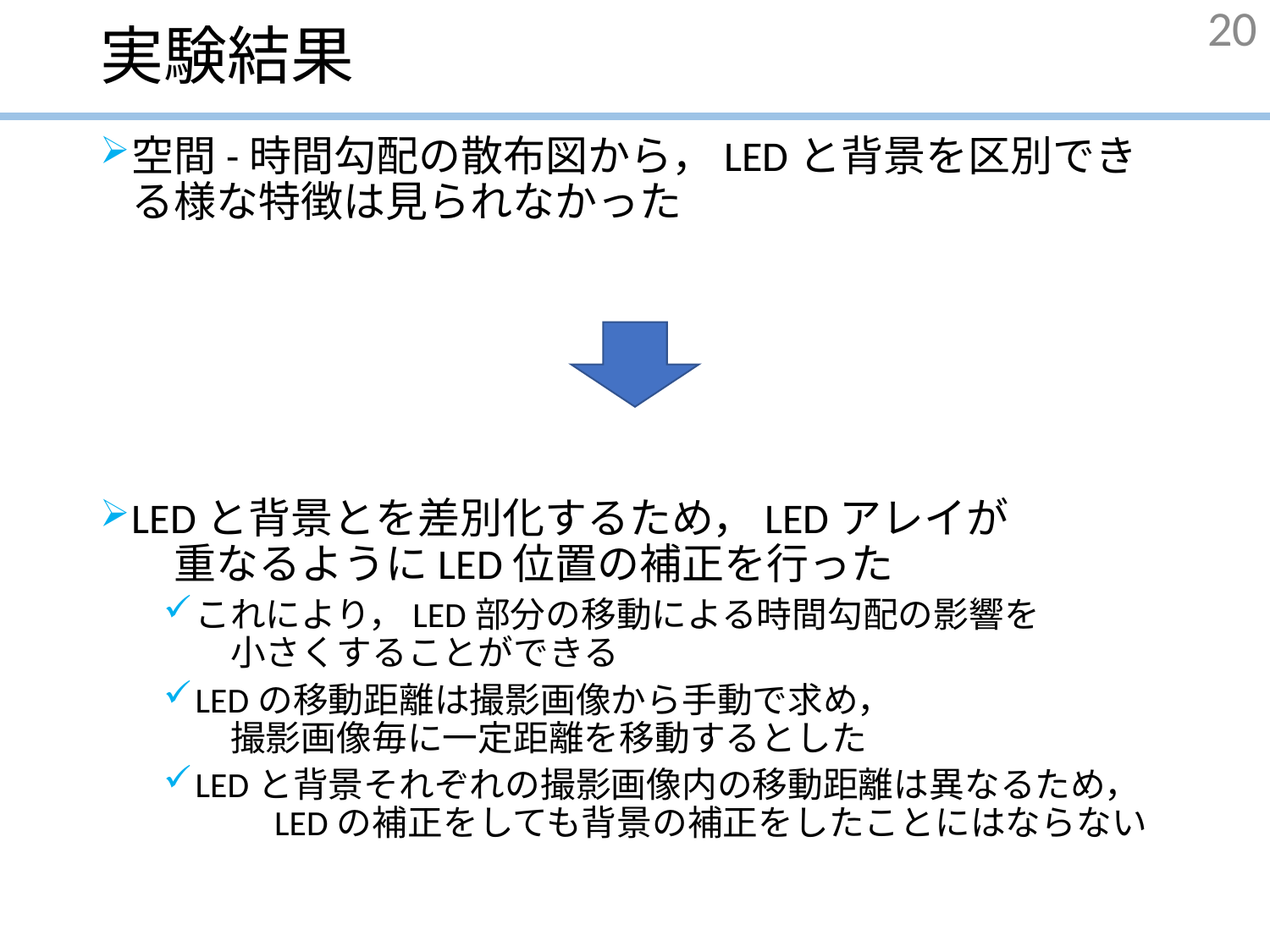

# 実験結果
20
空間-時間勾配の散布図から，LEDと背景を区別できる様な特徴は見られなかった

LEDと背景とを差別化するため，LEDアレイが　　　　重なるようにLED位置の補正を行った
これにより，LED部分の移動による時間勾配の影響を　　　　小さくすることができる
LEDの移動距離は撮影画像から手動で求め，　　　　　　　　撮影画像毎に一定距離を移動するとした
LEDと背景それぞれの撮影画像内の移動距離は異なるため，　　LEDの補正をしても背景の補正をしたことにはならない